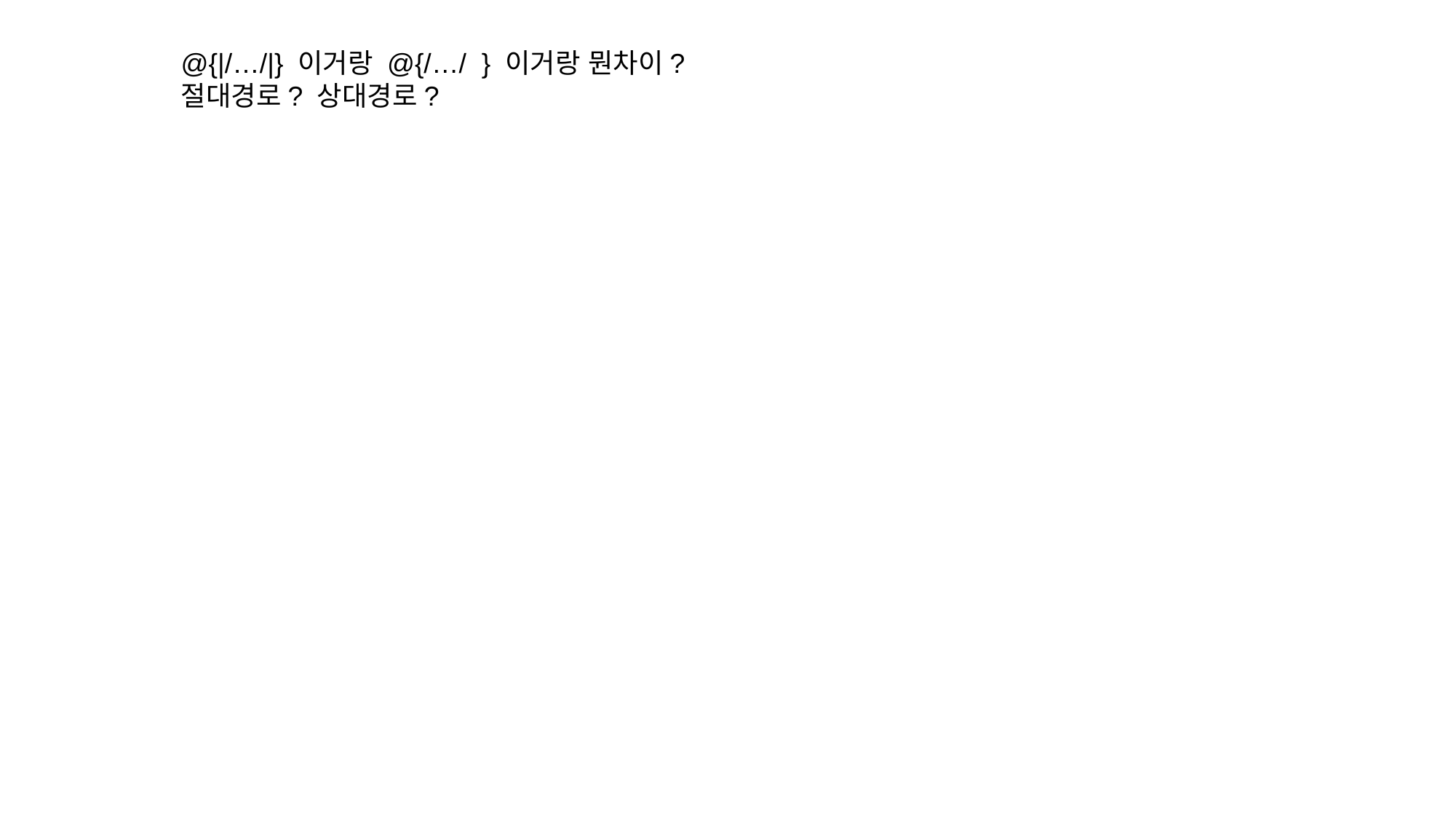

@{|/…/|} 이거랑 @{/…/  } 이거랑 뭔차이?
절대경로? 상대경로?